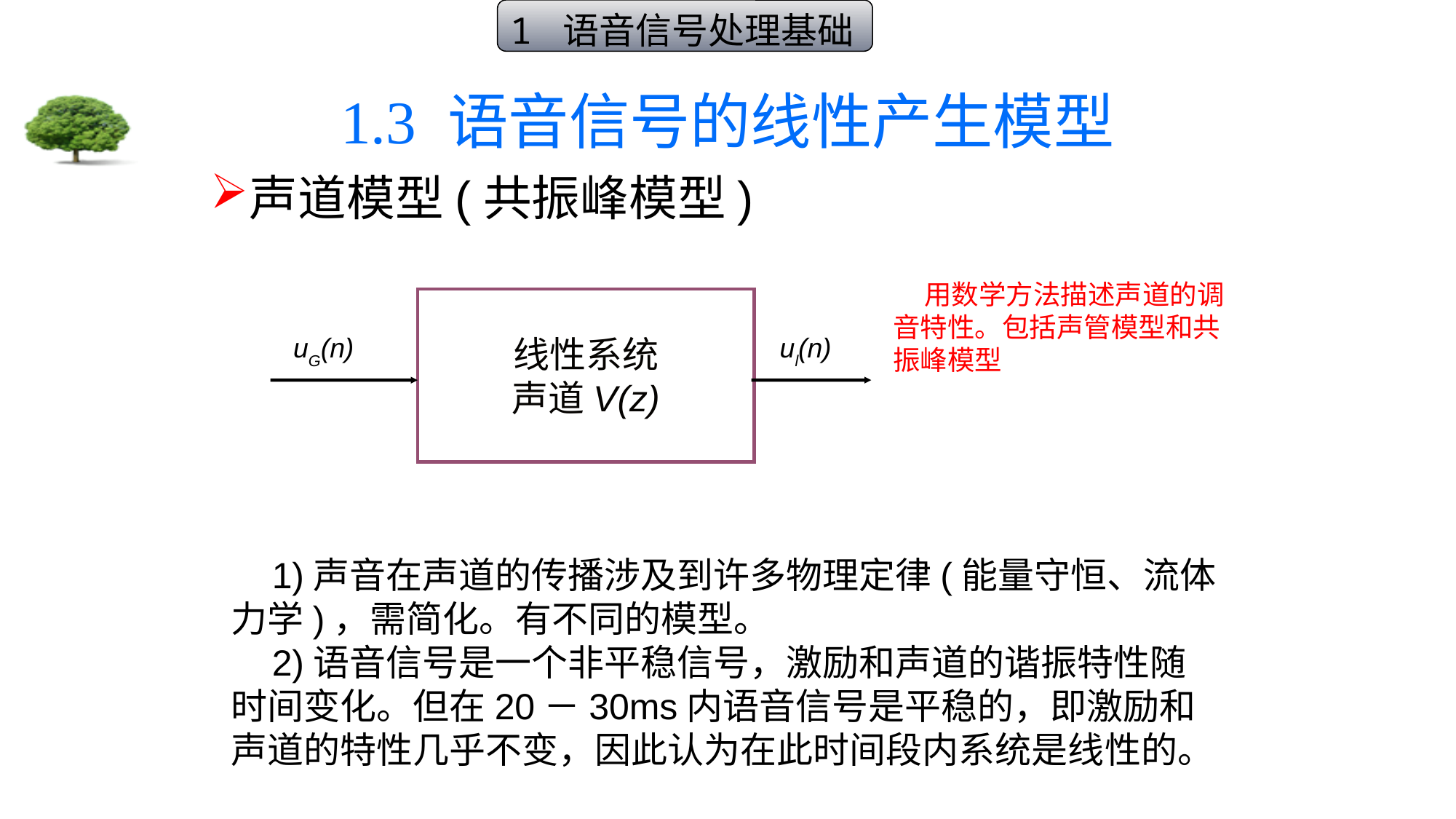

1 语音信号处理基础

# 1.3 语音信号的线性产生模型
声道模型(共振峰模型)
    用数学方法描述声道的调音特性。包括声管模型和共振峰模型
线性系统
声道V(z)
uG(n)
ul(n)

    1)声音在声道的传播涉及到许多物理定律(能量守恒、流体力学)，需简化。有不同的模型。
    2)语音信号是一个非平稳信号，激励和声道的谐振特性随时间变化。但在20－30ms内语音信号是平稳的，即激励和声道的特性几乎不变，因此认为在此时间段内系统是线性的。